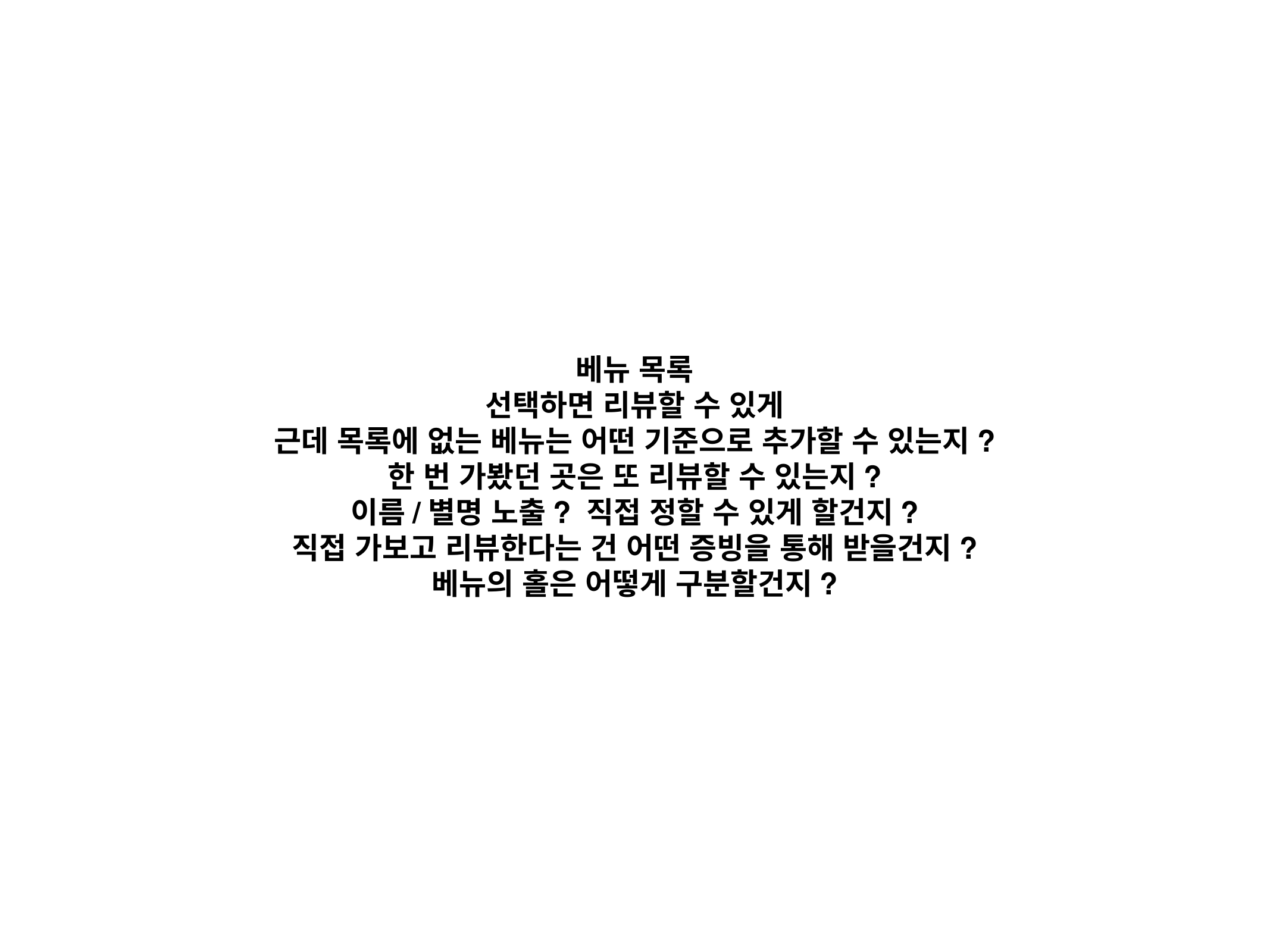

베뉴 목록
선택하면 리뷰할 수 있게
근데 목록에 없는 베뉴는 어떤 기준으로 추가할 수 있는지?
한 번 가봤던 곳은 또 리뷰할 수 있는지?
이름/별명 노출? 직접 정할 수 있게 할건지?
직접 가보고 리뷰한다는 건 어떤 증빙을 통해 받을건지?
베뉴의 홀은 어떻게 구분할건지?